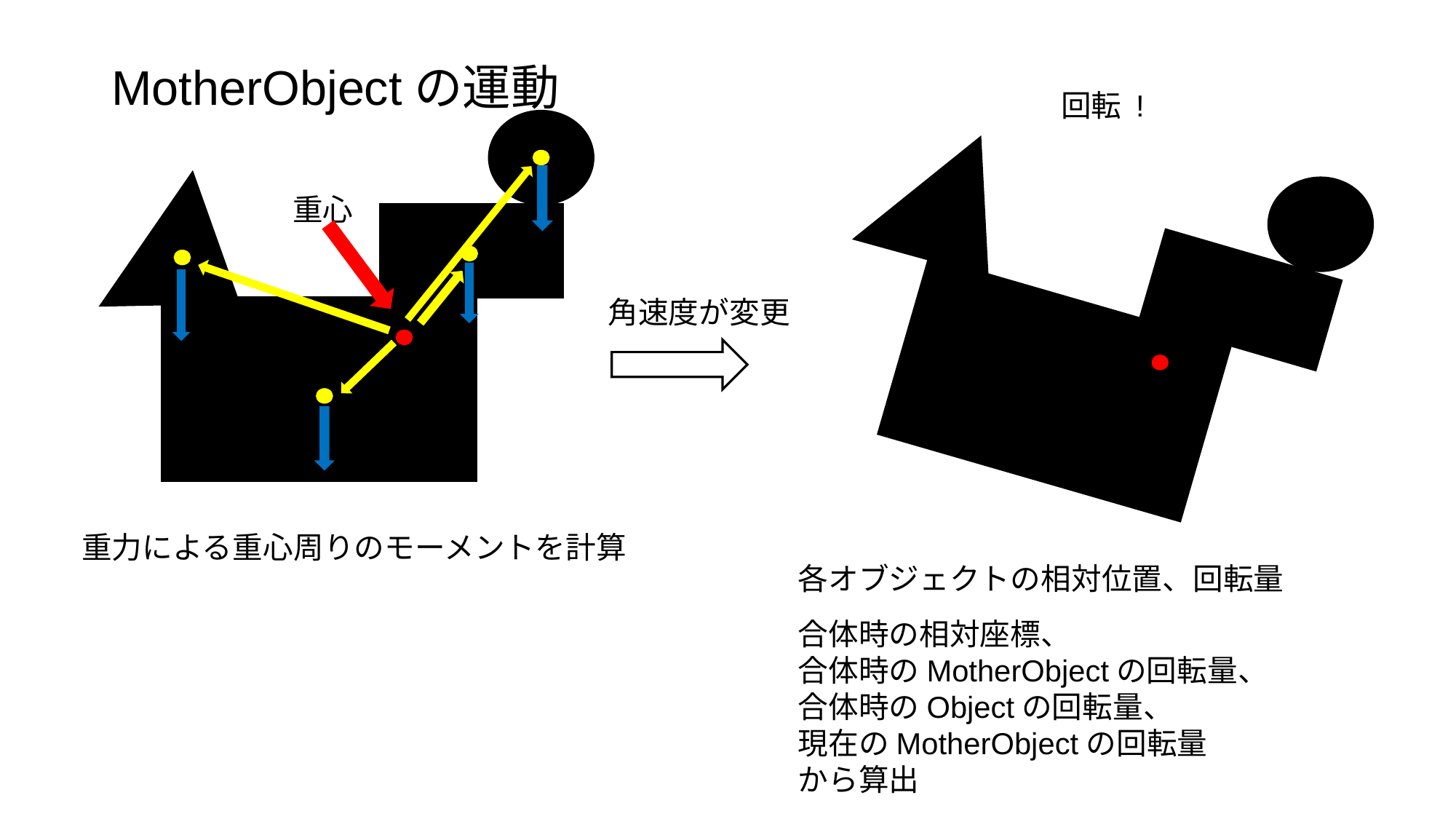

MotherObjectの運動
回転 !

重心

角速度が変更

重力による重心周りのモーメントを計算
各オブジェクトの相対位置、回転量
合体時の相対座標、
合体時のMotherObjectの回転量、
合体時のObjectの回転量、
現在のMotherObjectの回転量
から算出